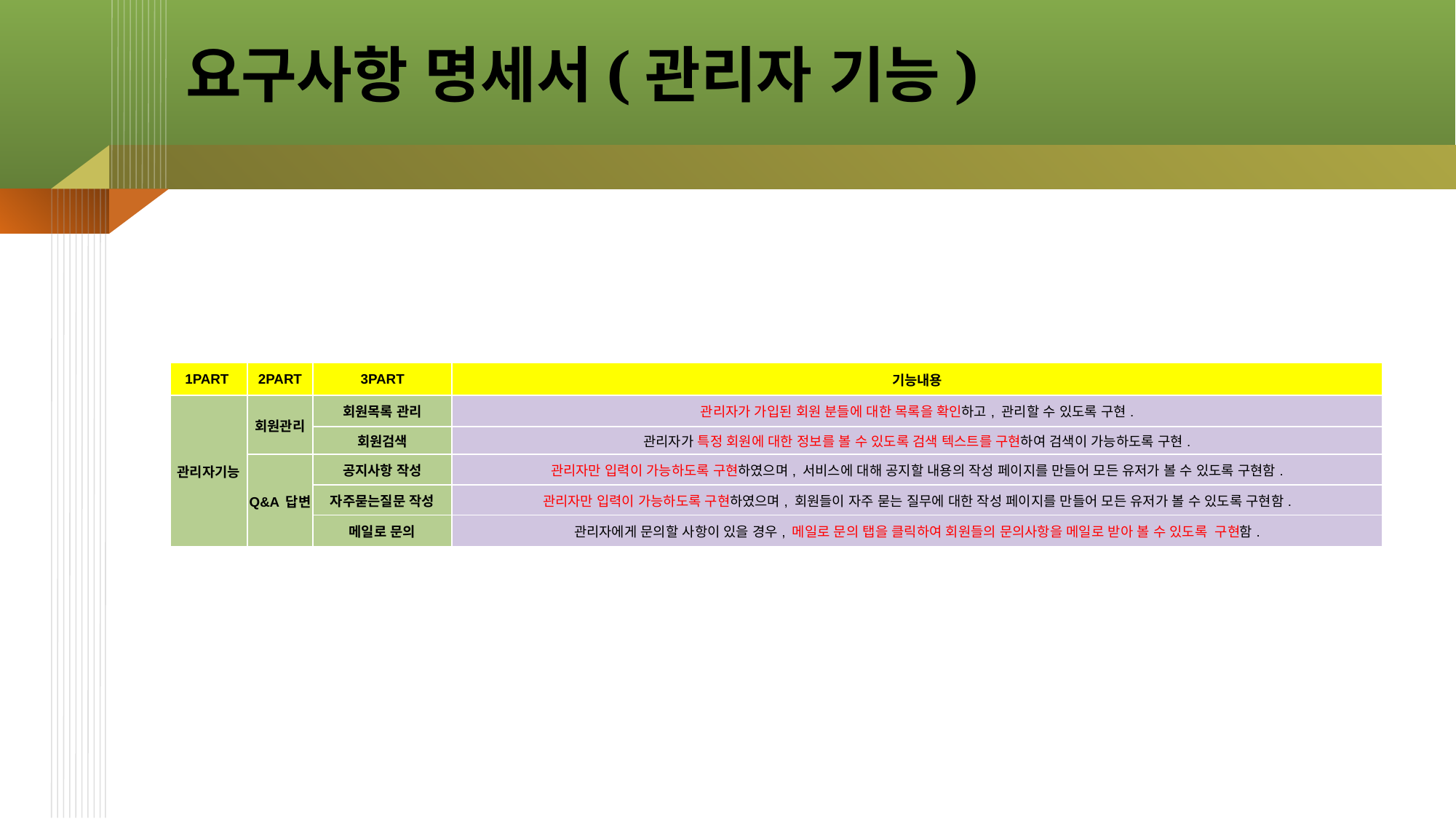

# 요구사항 명세서(관리자 기능)
| 1PART | 2PART | 3PART | 기능내용 |
| --- | --- | --- | --- |
| 관리자기능 | 회원관리 | 회원목록 관리 | 관리자가 가입된 회원 분들에 대한 목록을 확인하고, 관리할 수 있도록 구현. |
|  |  | 회원검색 | 관리자가 특정 회원에 대한 정보를 볼 수 있도록 검색 텍스트를 구현하여 검색이 가능하도록 구현. |
|  | Q&A 답변 | 공지사항 작성 | 관리자만 입력이 가능하도록 구현하였으며, 서비스에 대해 공지할 내용의 작성 페이지를 만들어 모든 유저가 볼 수 있도록 구현함. |
|  |  | 자주묻는질문 작성 | 관리자만 입력이 가능하도록 구현하였으며, 회원들이 자주 묻는 질무에 대한 작성 페이지를 만들어 모든 유저가 볼 수 있도록 구현함. |
|  |  | 메일로 문의 | 관리자에게 문의할 사항이 있을 경우, 메일로 문의 탭을 클릭하여 회원들의 문의사항을 메일로 받아 볼 수 있도록 구현함. |